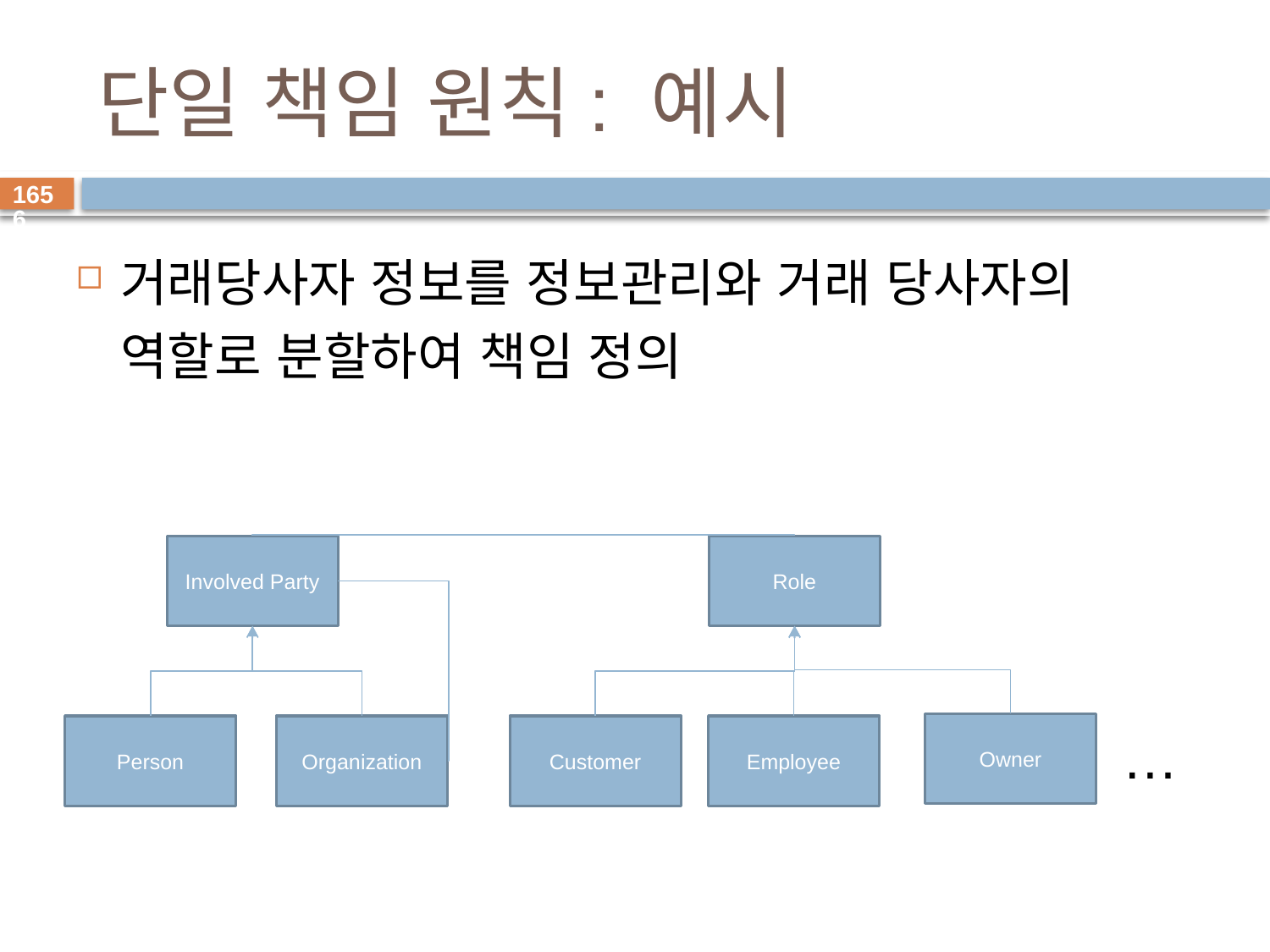

# 단일 책임 원칙: 예시
1656
거래당사자 정보를 정보관리와 거래 당사자의 역할로 분할하여 책임 정의
Involved Party
Role
Owner
Person
Organization
Customer
…
Employee